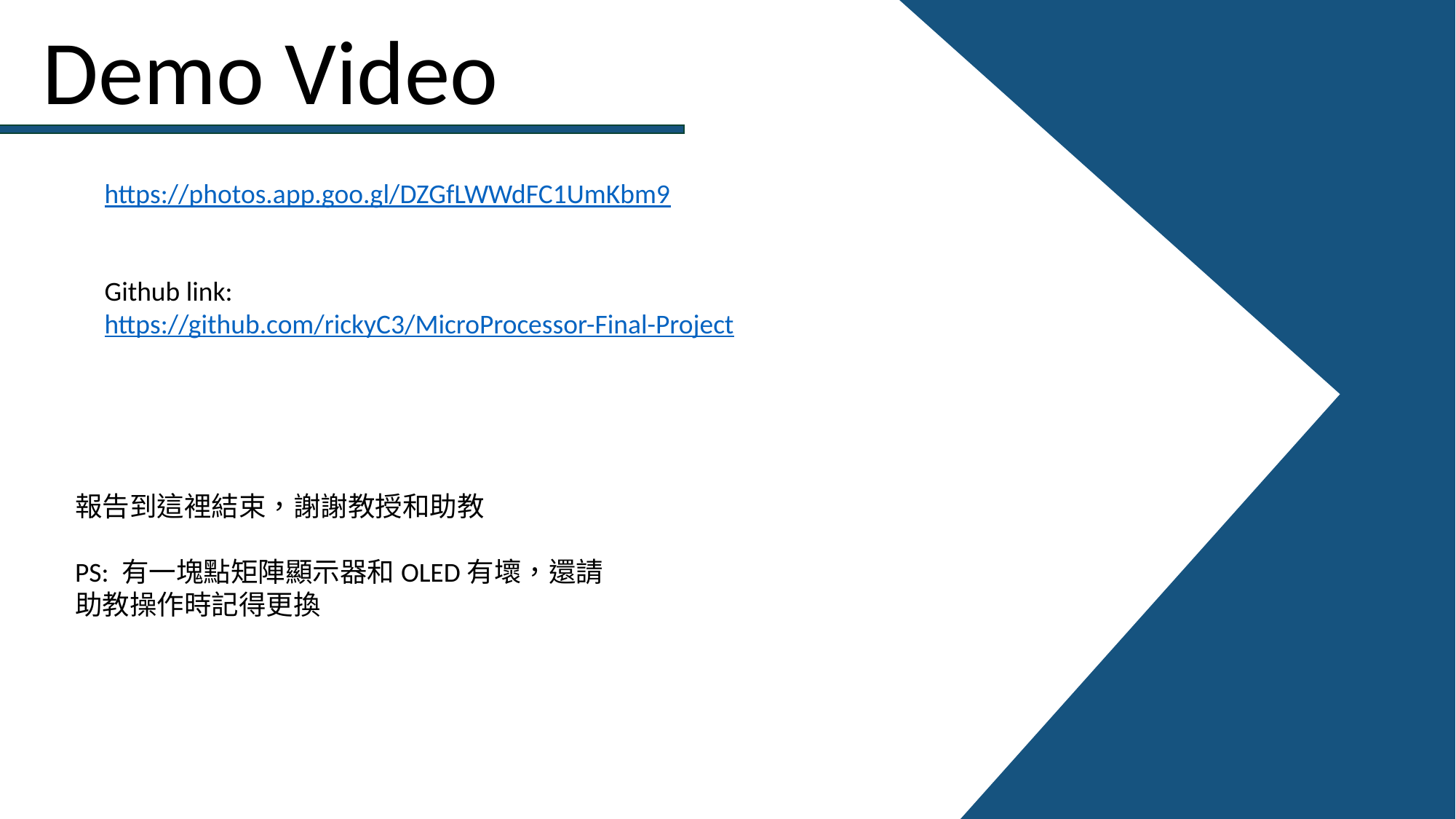

# Demo Video

https://photos.app.goo.gl/DZGfLWWdFC1UmKbm9

Github link:
https://github.com/rickyC3/MicroProcessor-Final-Project

報告到這裡結束，謝謝教授和助教

PS: 有一塊點矩陣顯示器和OLED有壞，還請助教操作時記得更換